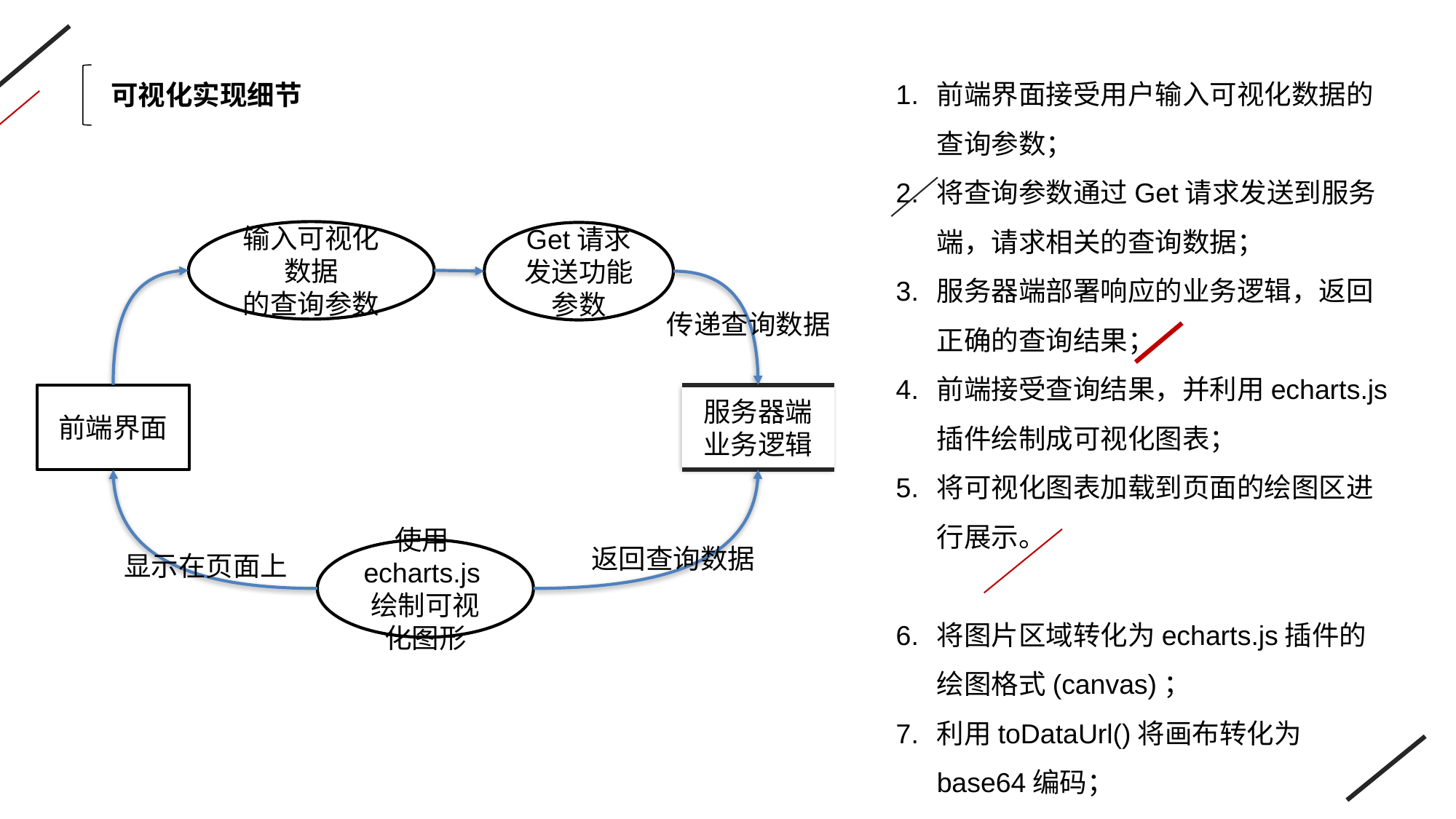

前端界面接受用户输入可视化数据的查询参数；
将查询参数通过Get请求发送到服务端，请求相关的查询数据；
服务器端部署响应的业务逻辑，返回正确的查询结果；
前端接受查询结果，并利用echarts.js插件绘制成可视化图表；
将可视化图表加载到页面的绘图区进行展示。

将图片区域转化为echarts.js插件的绘图格式(canvas)；
利用toDataUrl()将画布转化为base64编码；

可视化实现细节
输入可视化数据
的查询参数
Get请求发送功能参数
传递查询数据
前端界面
服务器端业务逻辑
返回查询数据
使用echarts.js绘制可视化图形
显示在页面上